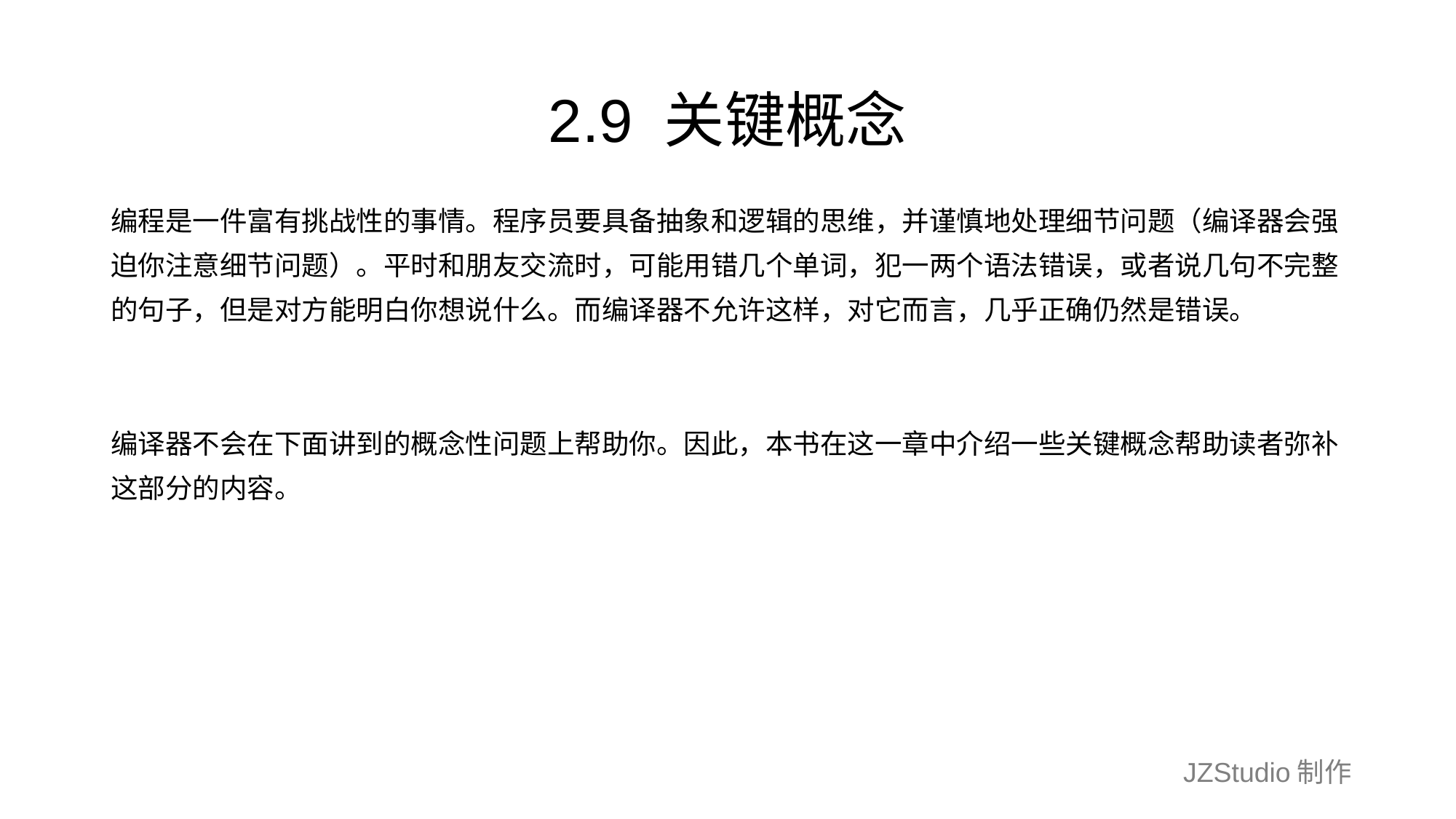

# 2.9 关键概念
编程是一件富有挑战性的事情。程序员要具备抽象和逻辑的思维，并谨慎地处理细节问题（编译器会强
迫你注意细节问题）。平时和朋友交流时，可能用错几个单词，犯一两个语法错误，或者说几句不完整
的句子，但是对方能明白你想说什么。而编译器不允许这样，对它而言，几乎正确仍然是错误。

编译器不会在下面讲到的概念性问题上帮助你。因此，本书在这一章中介绍一些关键概念帮助读者弥补
这部分的内容。